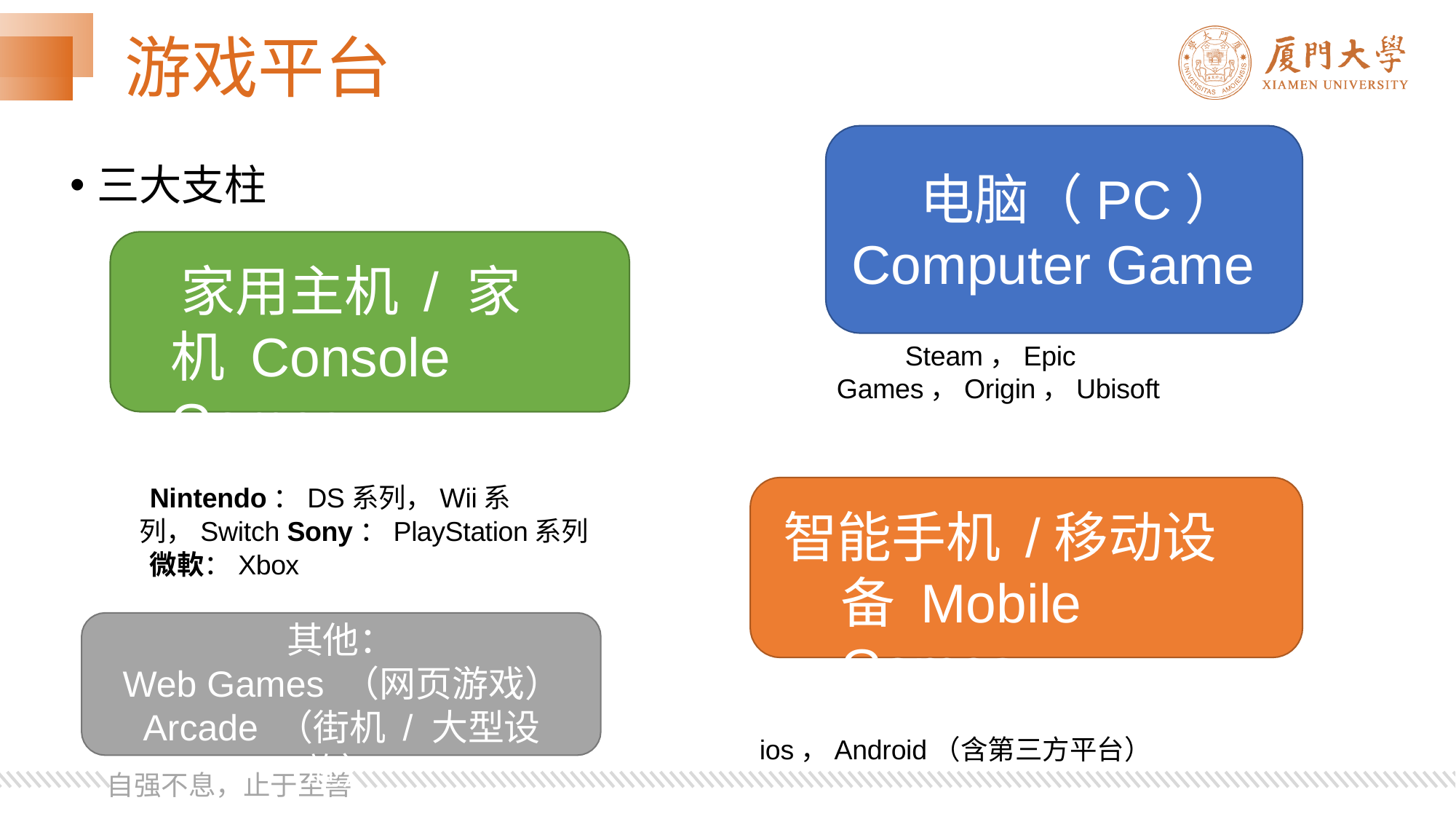

# 游戏平台

三大支柱

电脑（PC） Computer Game
Steam，Epic Games，Origin，Ubisoft

家用主机 / 家机 Console Games
Nintendo：DS系列，Wii系列，Switch Sony：PlayStation系列
微軟：Xbox

智能手机 /移动设备 Mobile Games
ios，Android（含第三方平台）

其他：
Web Games （网页游戏） Arcade （街机 / 大型设施）